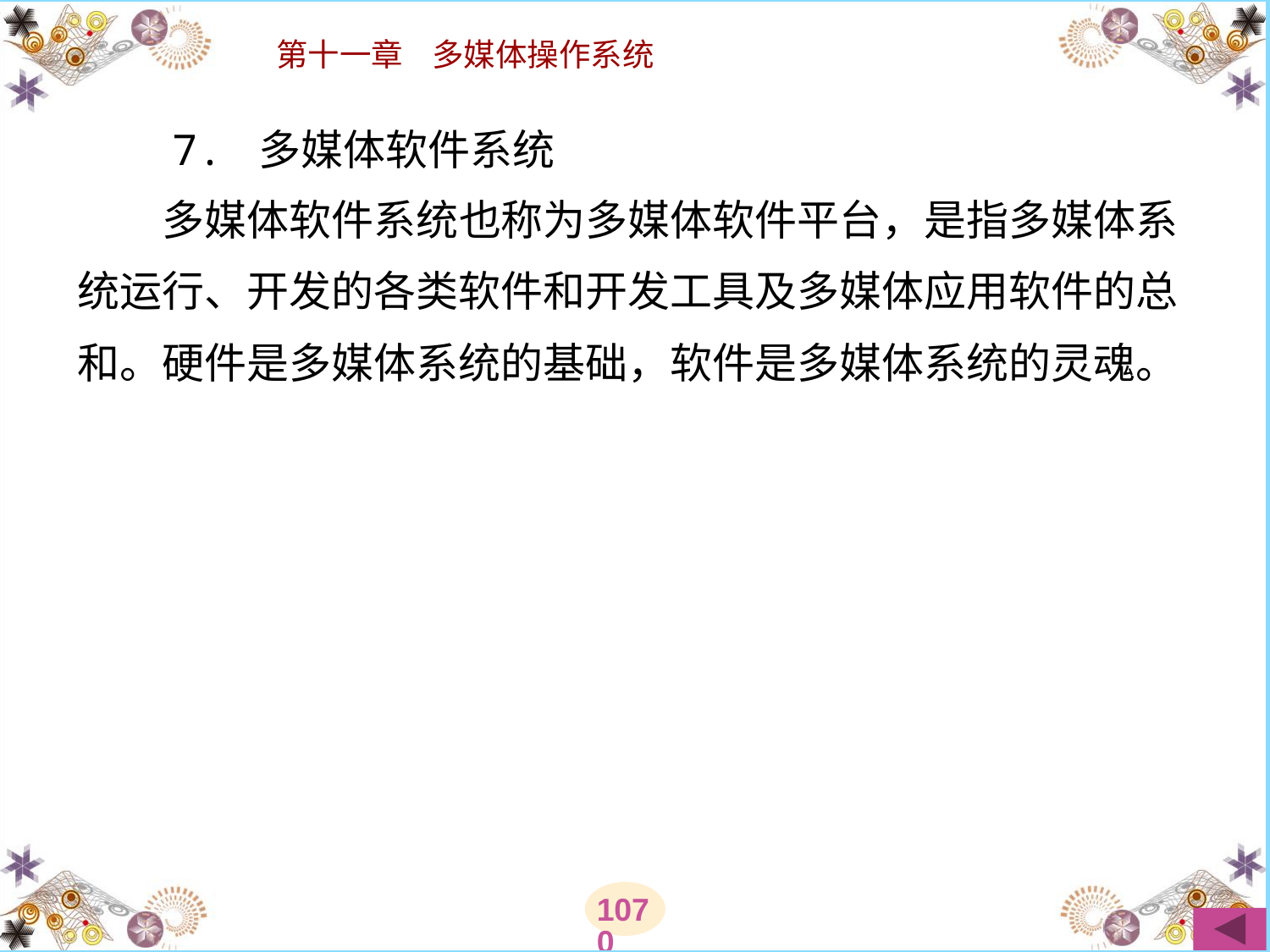

# 7. 多媒体软件系统 　　多媒体软件系统也称为多媒体软件平台，是指多媒体系统运行、开发的各类软件和开发工具及多媒体应用软件的总和。硬件是多媒体系统的基础，软件是多媒体系统的灵魂。